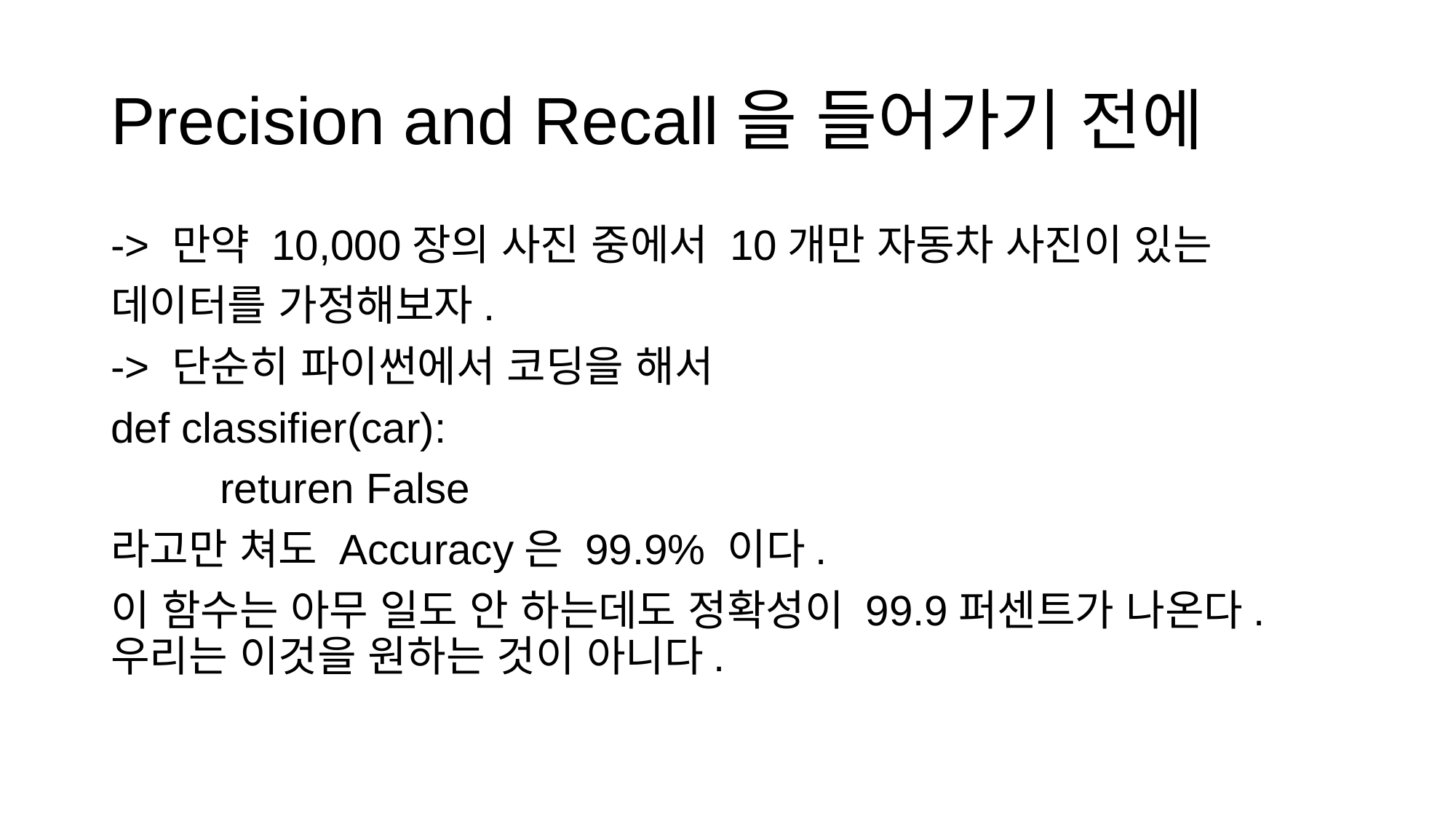

# Precision and Recall을 들어가기 전에
-> 만약 10,000장의 사진 중에서 10개만 자동차 사진이 있는
데이터를 가정해보자.
-> 단순히 파이썬에서 코딩을 해서
def classifier(car):
	returen False
라고만 쳐도 Accuracy은 99.9% 이다.
이 함수는 아무 일도 안 하는데도 정확성이 99.9퍼센트가 나온다. 우리는 이것을 원하는 것이 아니다.